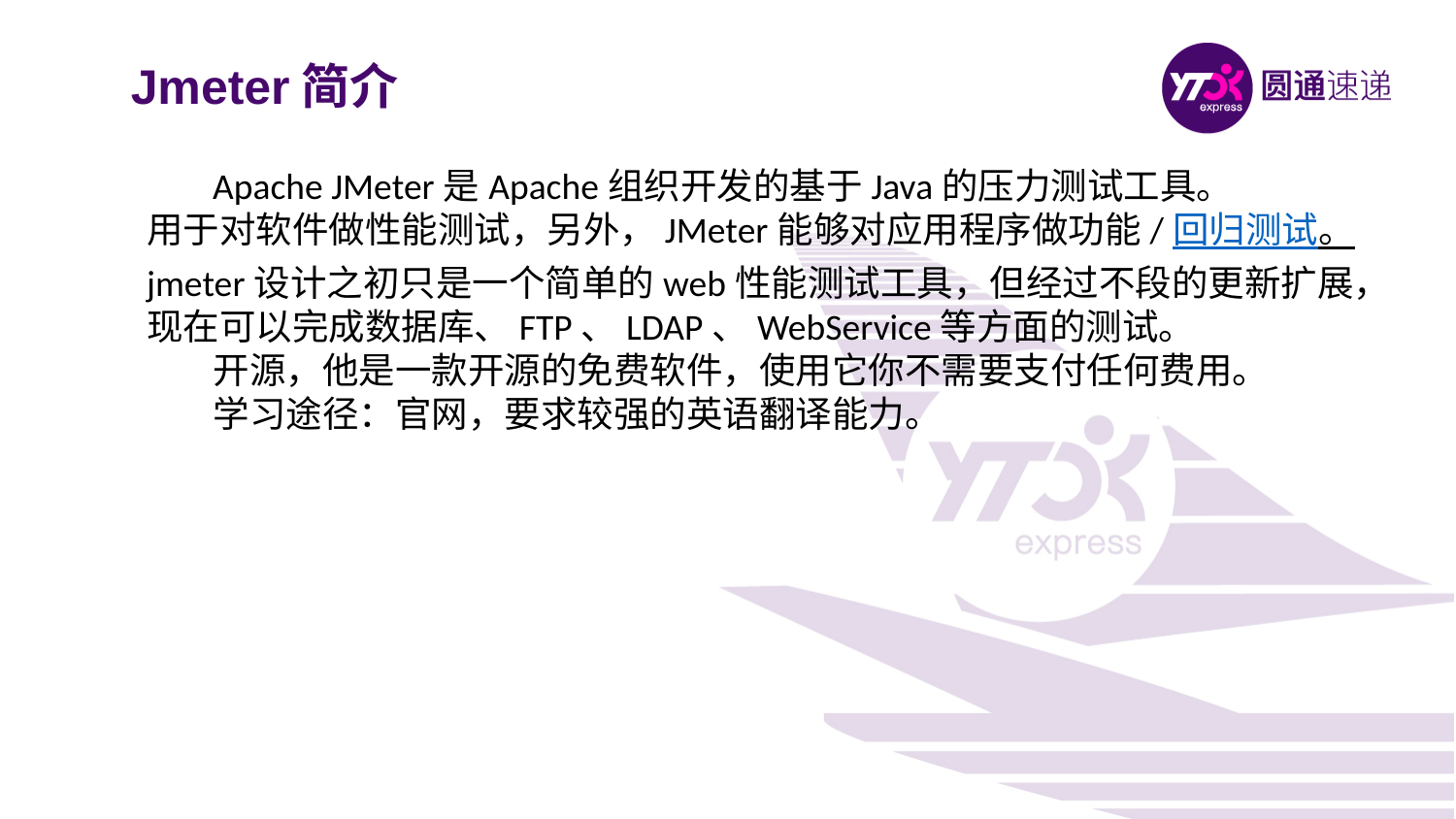

Jmeter简介
        Apache JMeter是Apache组织开发的基于Java的压力测试工具。
用于对软件做性能测试，另外，JMeter能够对应用程序做功能/回归测试。jmeter设计之初只是一个简单的web性能测试工具，但经过不段的更新扩展，现在可以完成数据库、FTP、LDAP、WebService等方面的测试。
       开源，他是一款开源的免费软件，使用它你不需要支付任何费用。
       学习途径：官网，要求较强的英语翻译能力。